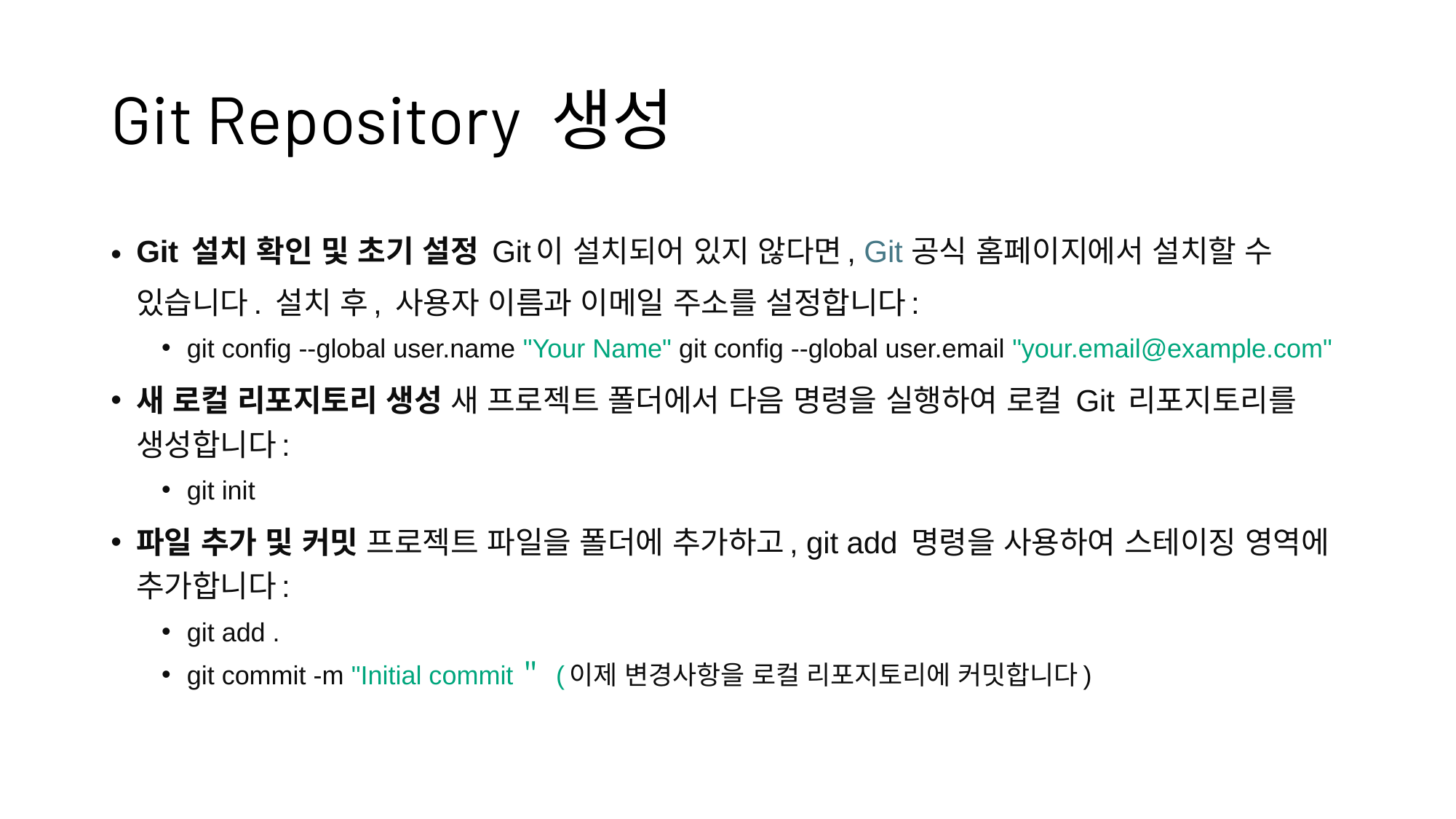

# Git Repository 생성
Git 설치 확인 및 초기 설정 Git이 설치되어 있지 않다면, Git 공식 홈페이지에서 설치할 수 있습니다. 설치 후, 사용자 이름과 이메일 주소를 설정합니다:
git config --global user.name "Your Name" git config --global user.email "your.email@example.com"
새 로컬 리포지토리 생성 새 프로젝트 폴더에서 다음 명령을 실행하여 로컬 Git 리포지토리를 생성합니다:
git init
파일 추가 및 커밋 프로젝트 파일을 폴더에 추가하고, git add 명령을 사용하여 스테이징 영역에 추가합니다:
git add .
git commit -m "Initial commit＂ (이제 변경사항을 로컬 리포지토리에 커밋합니다)